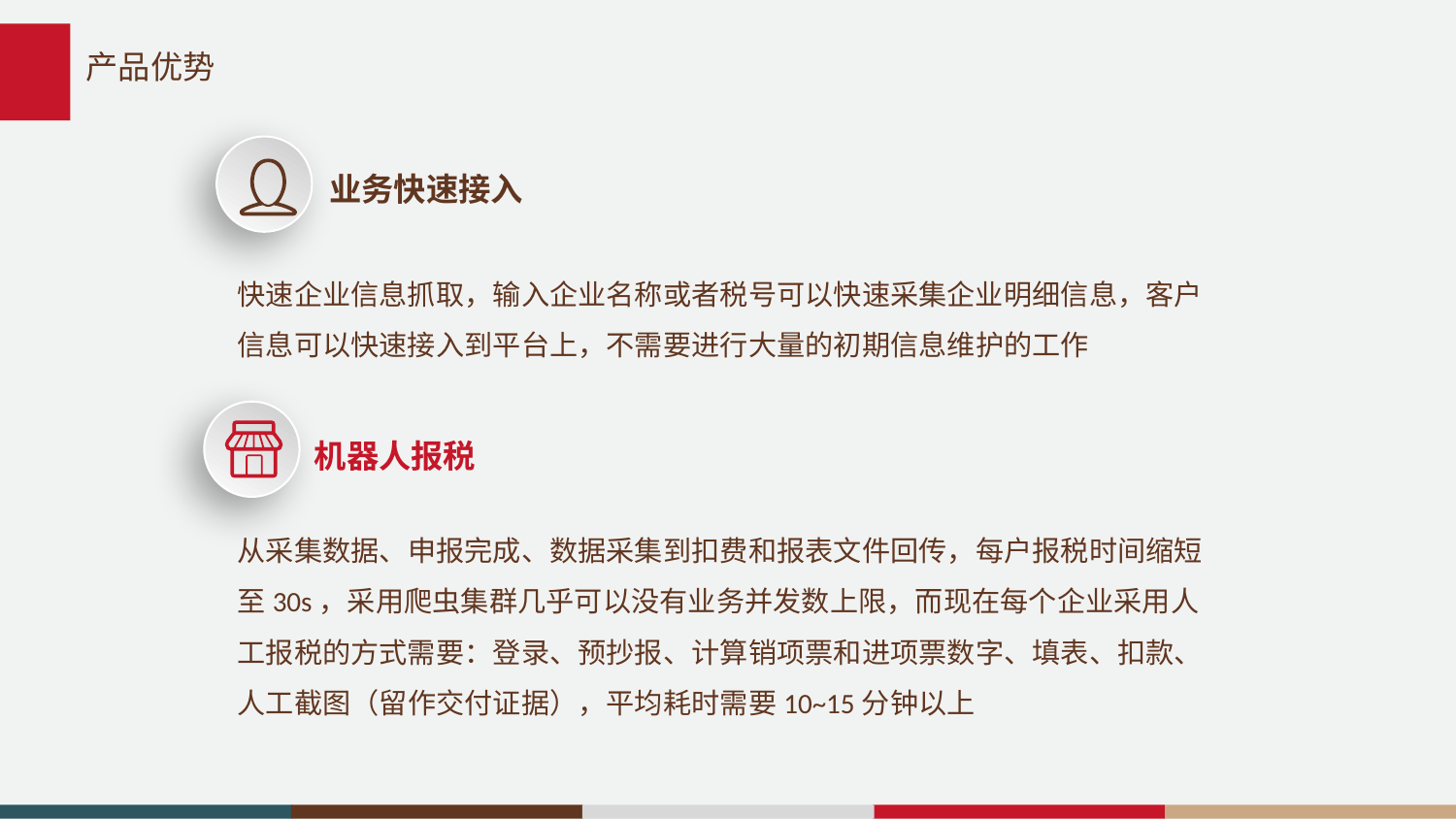

# 产品优势

业务快速接入
快速企业信息抓取，输入企业名称或者税号可以快速采集企业明细信息，客户信息可以快速接入到平台上，不需要进行大量的初期信息维护的工作

机器人报税
从采集数据、申报完成、数据采集到扣费和报表文件回传，每户报税时间缩短至30s，采用爬虫集群几乎可以没有业务并发数上限，而现在每个企业采用人工报税的方式需要：登录、预抄报、计算销项票和进项票数字、填表、扣款、人工截图（留作交付证据），平均耗时需要10~15分钟以上